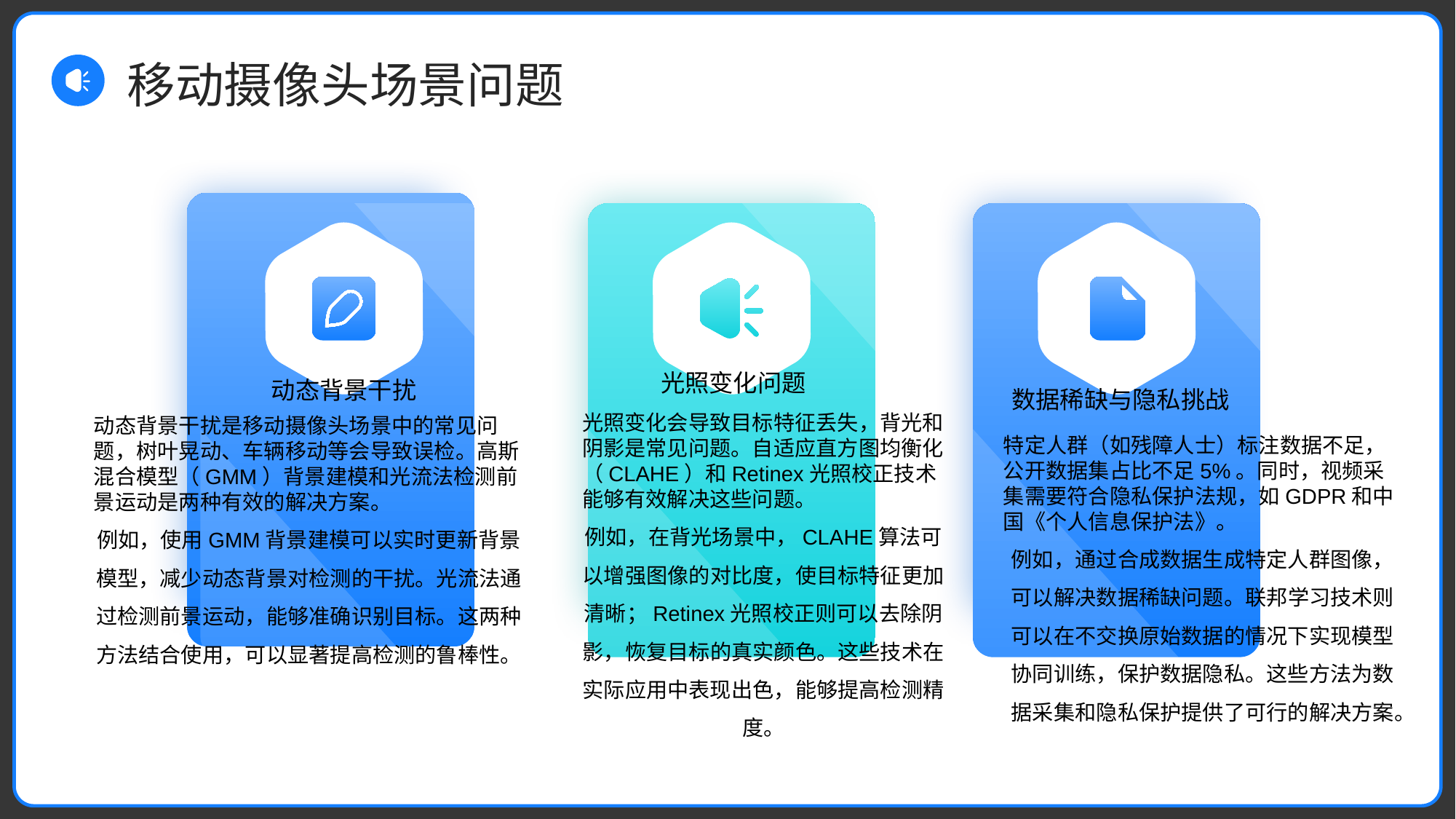

移动摄像头场景问题

光照变化问题
动态背景干扰
数据稀缺与隐私挑战
光照变化会导致目标特征丢失，背光和阴影是常见问题。自适应直方图均衡化（CLAHE）和Retinex光照校正技术能够有效解决这些问题。
例如，在背光场景中，CLAHE算法可以增强图像的对比度，使目标特征更加清晰；Retinex光照校正则可以去除阴影，恢复目标的真实颜色。这些技术在实际应用中表现出色，能够提高检测精度。
动态背景干扰是移动摄像头场景中的常见问题，树叶晃动、车辆移动等会导致误检。高斯混合模型（GMM）背景建模和光流法检测前景运动是两种有效的解决方案。
例如，使用GMM背景建模可以实时更新背景模型，减少动态背景对检测的干扰。光流法通过检测前景运动，能够准确识别目标。这两种方法结合使用，可以显著提高检测的鲁棒性。
特定人群（如残障人士）标注数据不足，公开数据集占比不足5%。同时，视频采集需要符合隐私保护法规，如GDPR和中国《个人信息保护法》。
例如，通过合成数据生成特定人群图像，可以解决数据稀缺问题。联邦学习技术则可以在不交换原始数据的情况下实现模型协同训练，保护数据隐私。这些方法为数据采集和隐私保护提供了可行的解决方案。